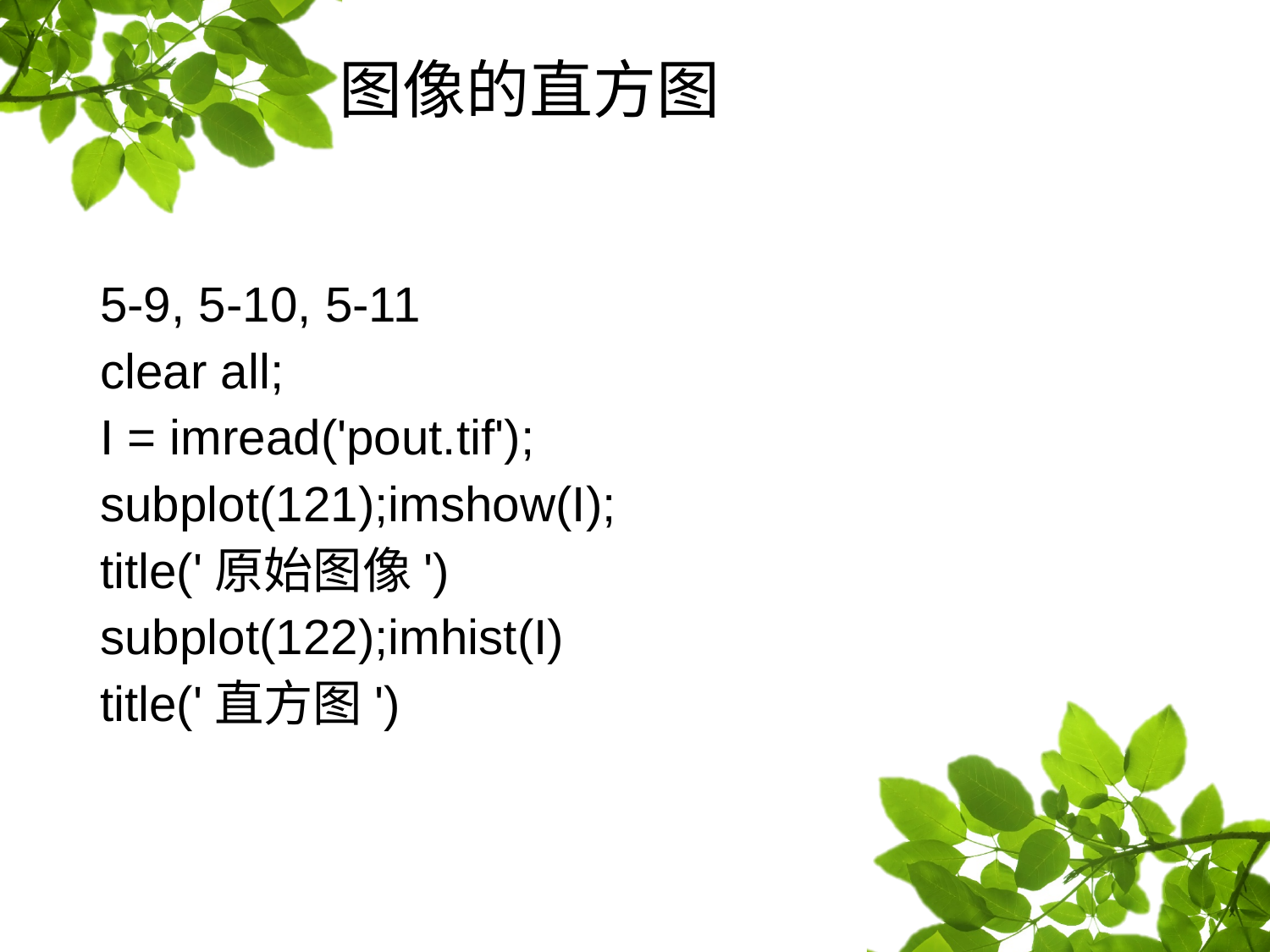

# 图像的直方图
5-9, 5-10, 5-11
clear all;
I = imread('pout.tif');
subplot(121);imshow(I);
title('原始图像')
subplot(122);imhist(I)
title('直方图')